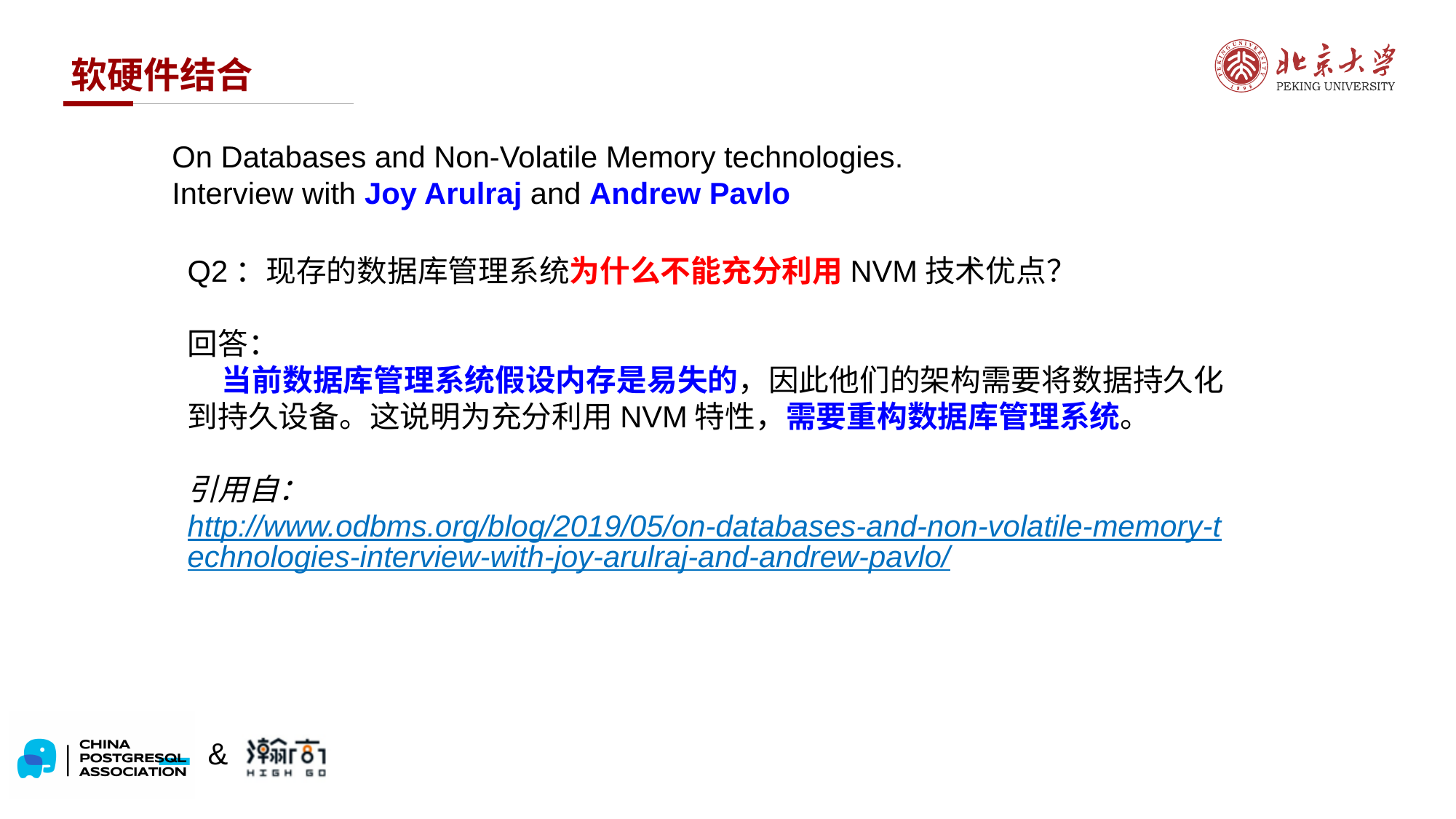

软硬件结合
On Databases and Non-Volatile Memory technologies.
Interview with Joy Arulraj and Andrew Pavlo
Q2：现存的数据库管理系统为什么不能充分利用NVM技术优点？

回答：
    当前数据库管理系统假设内存是易失的，因此他们的架构需要将数据持久化到持久设备。这说明为充分利用NVM特性，需要重构数据库管理系统。

引用自：
http://www.odbms.org/blog/2019/05/on-databases-and-non-volatile-memory-technologies-interview-with-joy-arulraj-and-andrew-pavlo/